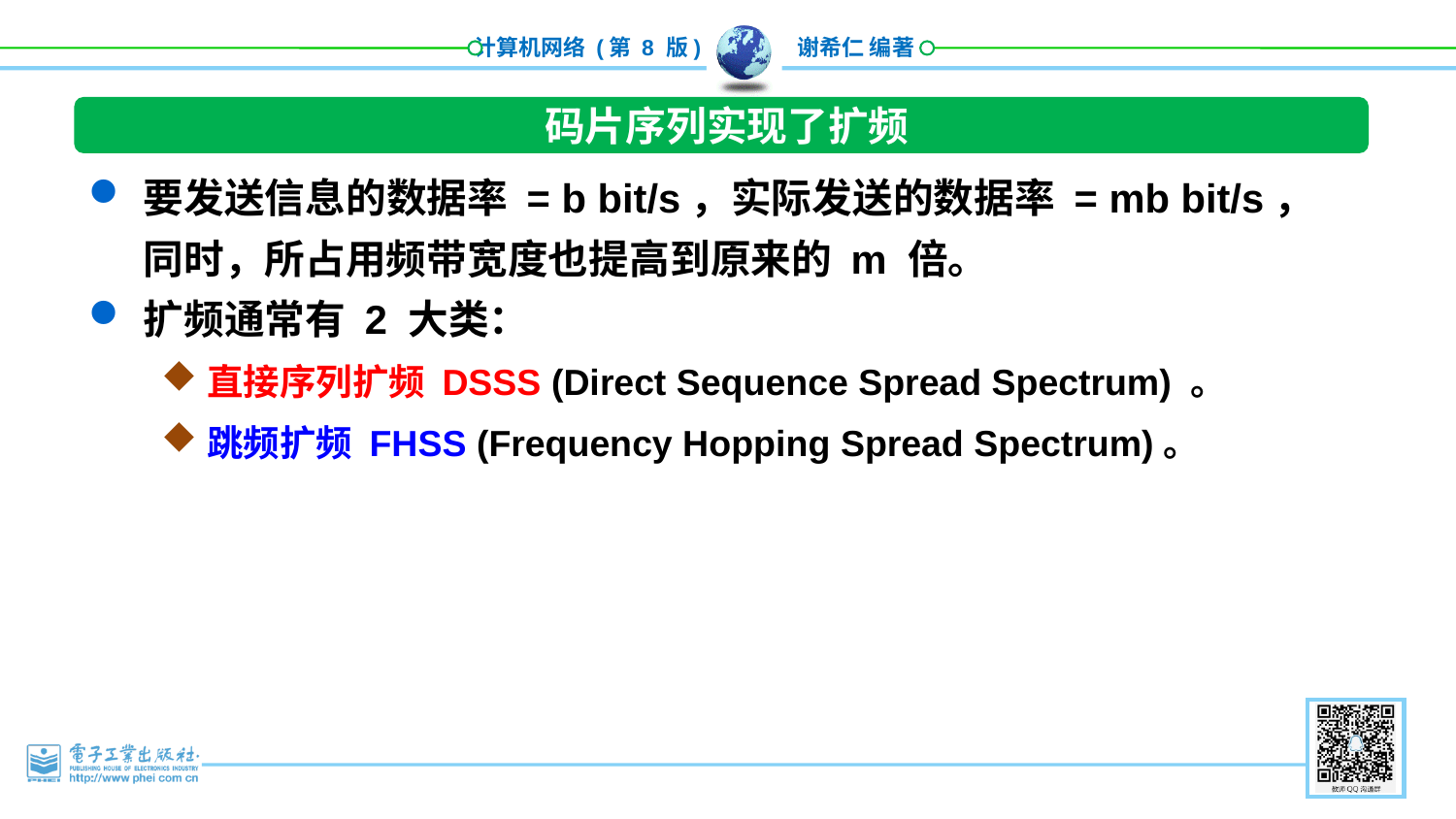

码片序列实现了扩频
要发送信息的数据率 = b bit/s，实际发送的数据率 = mb bit/s，同时，所占用频带宽度也提高到原来的 m 倍。
扩频通常有 2 大类：
直接序列扩频 DSSS (Direct Sequence Spread Spectrum) 。
跳频扩频 FHSS (Frequency Hopping Spread Spectrum)。